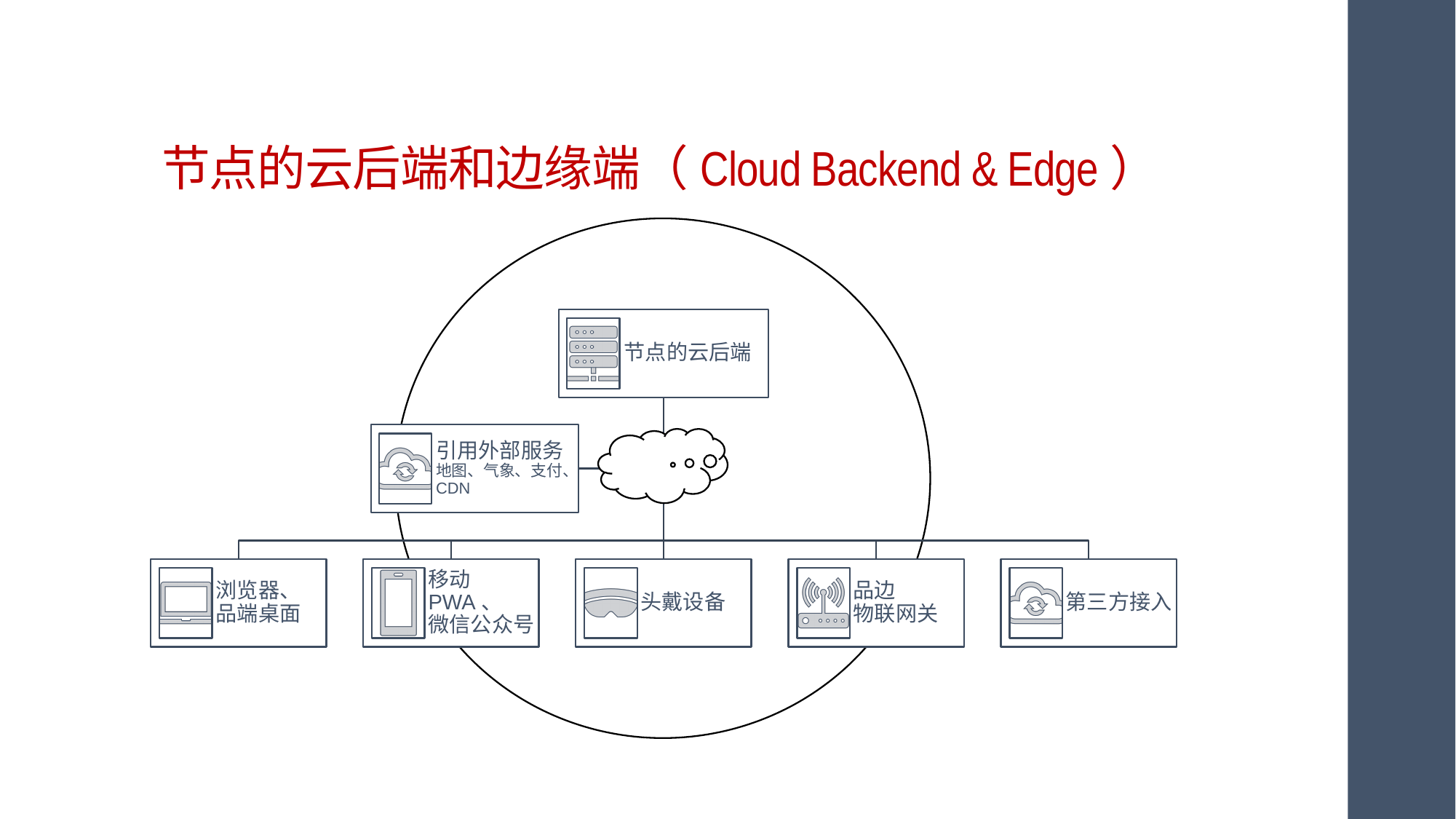

# 节点的云后端和边缘端（Cloud Backend & Edge）
节点的云后端
浏览器、
品端桌面
移动PWA、
微信公众号
头戴设备
品边
物联网关
第三方接入
引用外部服务
地图、气象、支付、CDN